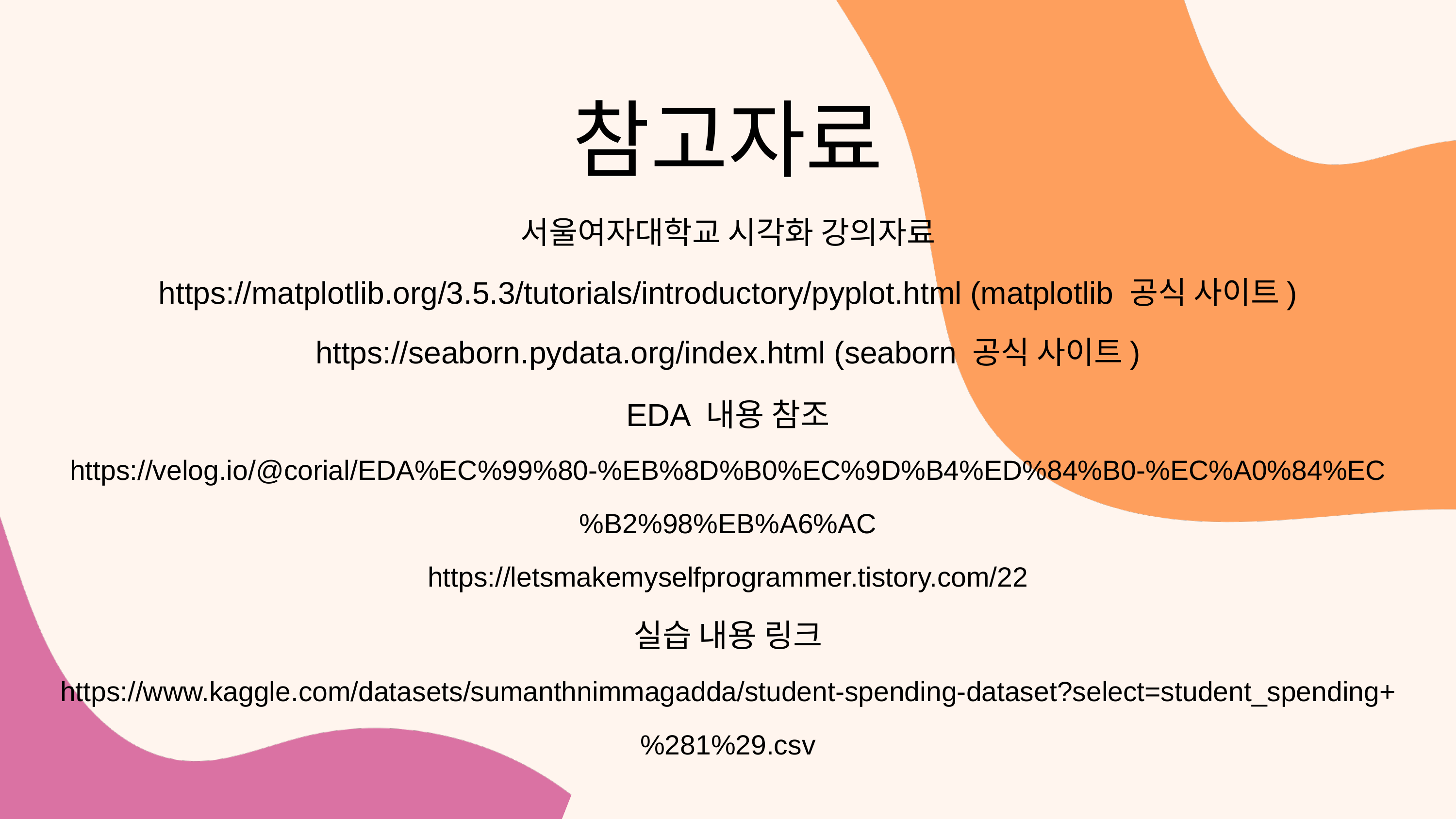

참고자료
서울여자대학교 시각화 강의자료
https://matplotlib.org/3.5.3/tutorials/introductory/pyplot.html (matplotlib 공식 사이트)
https://seaborn.pydata.org/index.html (seaborn 공식 사이트)

EDA 내용 참조
https://velog.io/@corial/EDA%EC%99%80-%EB%8D%B0%EC%9D%B4%ED%84%B0-%EC%A0%84%EC%B2%98%EB%A6%AC
https://letsmakemyselfprogrammer.tistory.com/22
실습 내용 링크
https://www.kaggle.com/datasets/sumanthnimmagadda/student-spending-dataset?select=student_spending+%281%29.csv